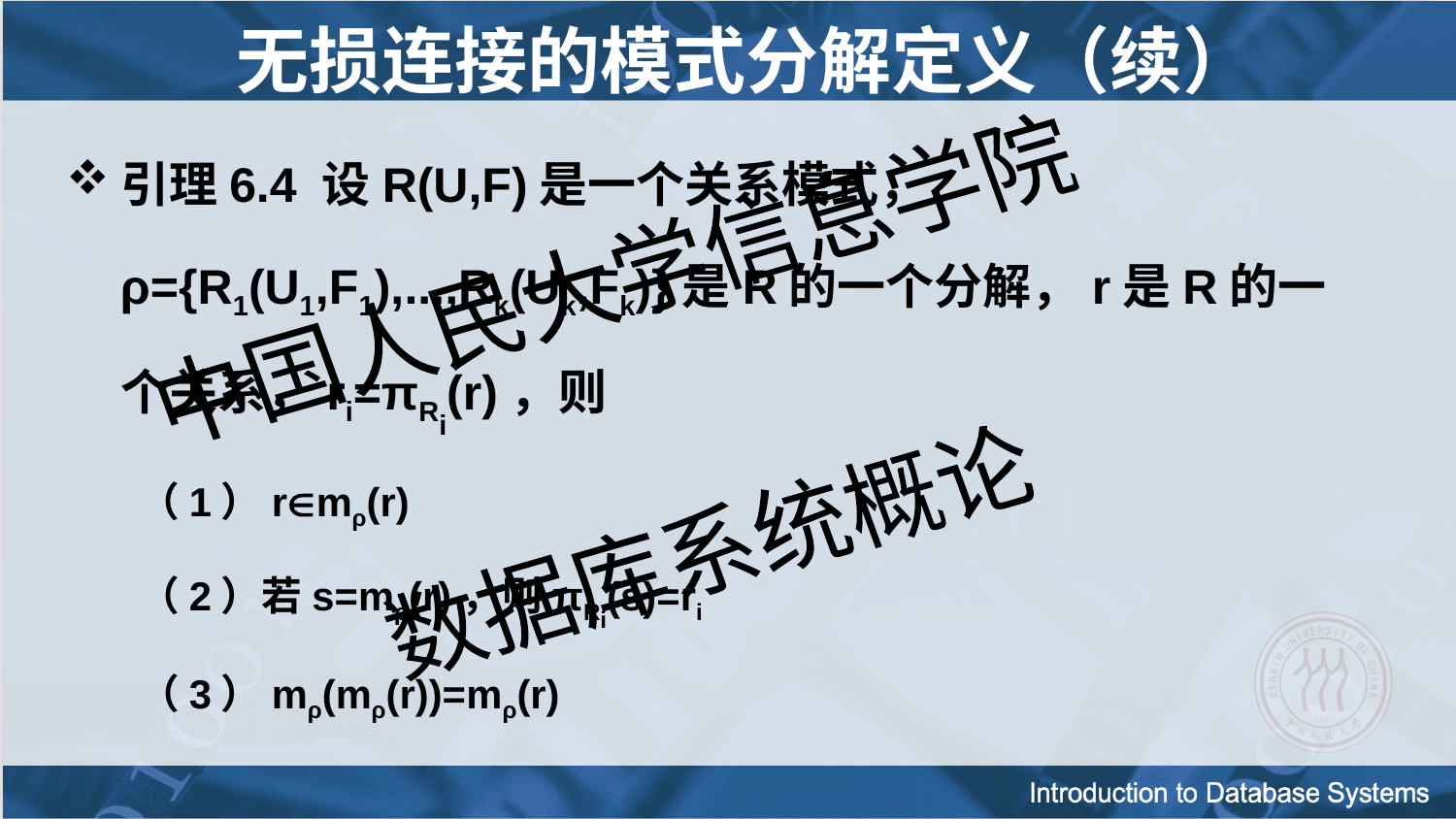

# 无损连接的模式分解定义（续）
引理6.4 设R(U,F)是一个关系模式，
    ρ={R1(U1,F1),...,Rk(Uk,Fk)}是R的一个分解，r是R的一个关系，ri=πRi(r)，则
（1）r∈mρ(r)
（2）若s=mρ(r)，则πRi(s)=ri
（3）mρ(mρ(r))=mρ(r)